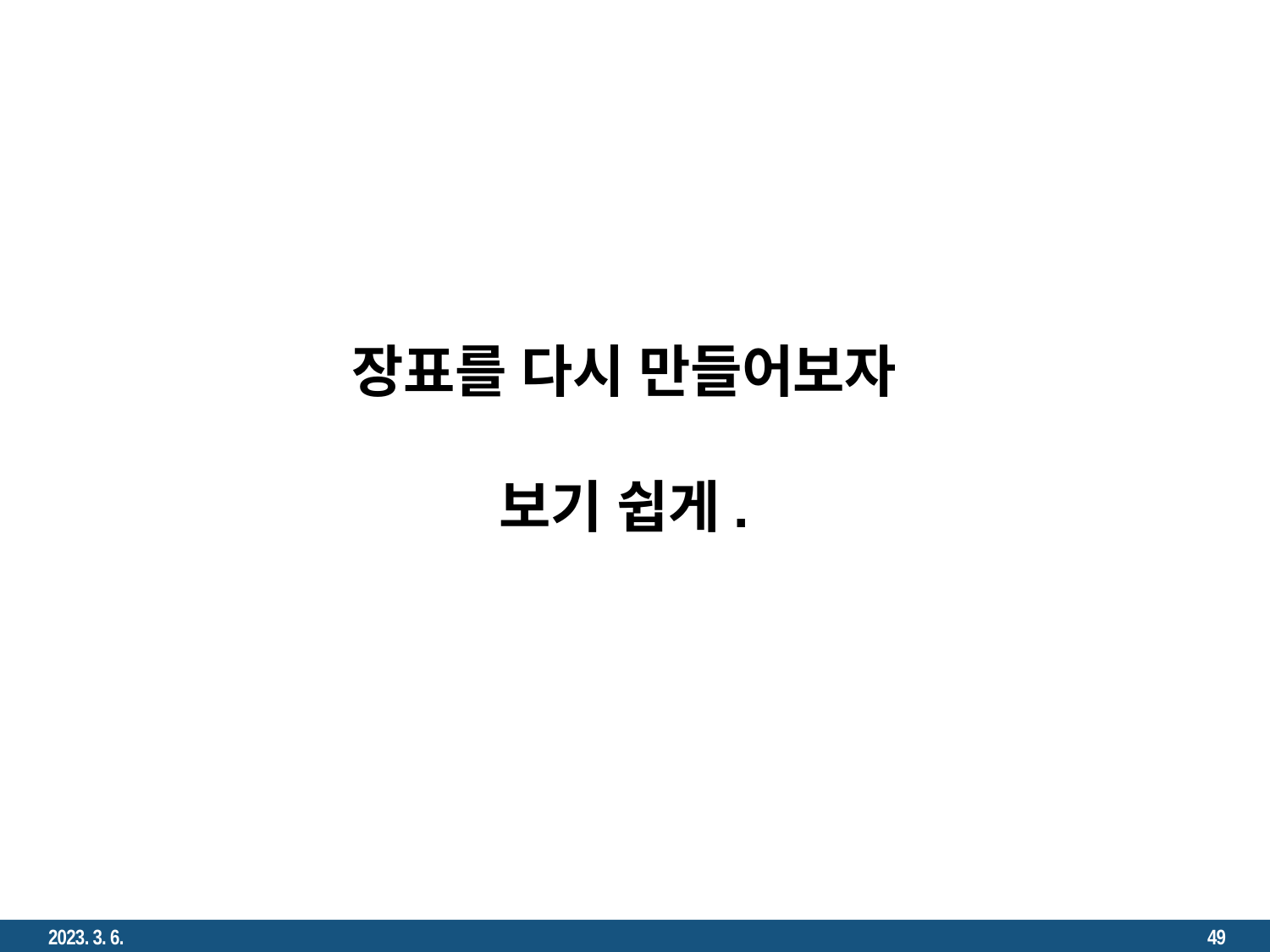

장표를 다시 만들어보자

보기 쉽게.
2023. 3. 6.
49